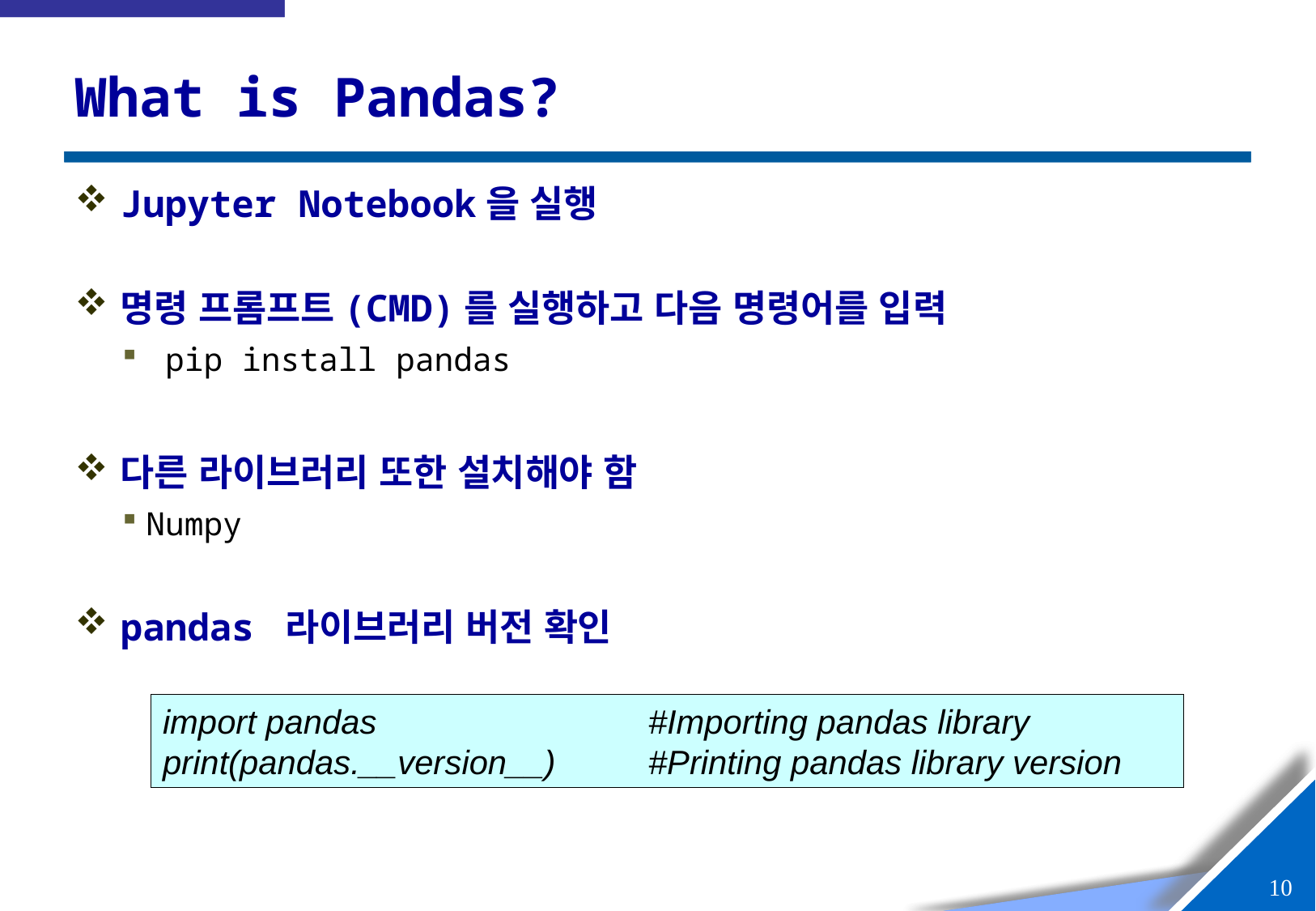

# What is Pandas?
Jupyter Notebook을 실행

명령 프롬프트(CMD)를 실행하고 다음 명령어를 입력
 pip install pandas

다른 라이브러리 또한 설치해야 함
Numpy

pandas 라이브러리 버전 확인
import pandas			#Importing pandas library
print(pandas.__version__)	#Printing pandas library version
10